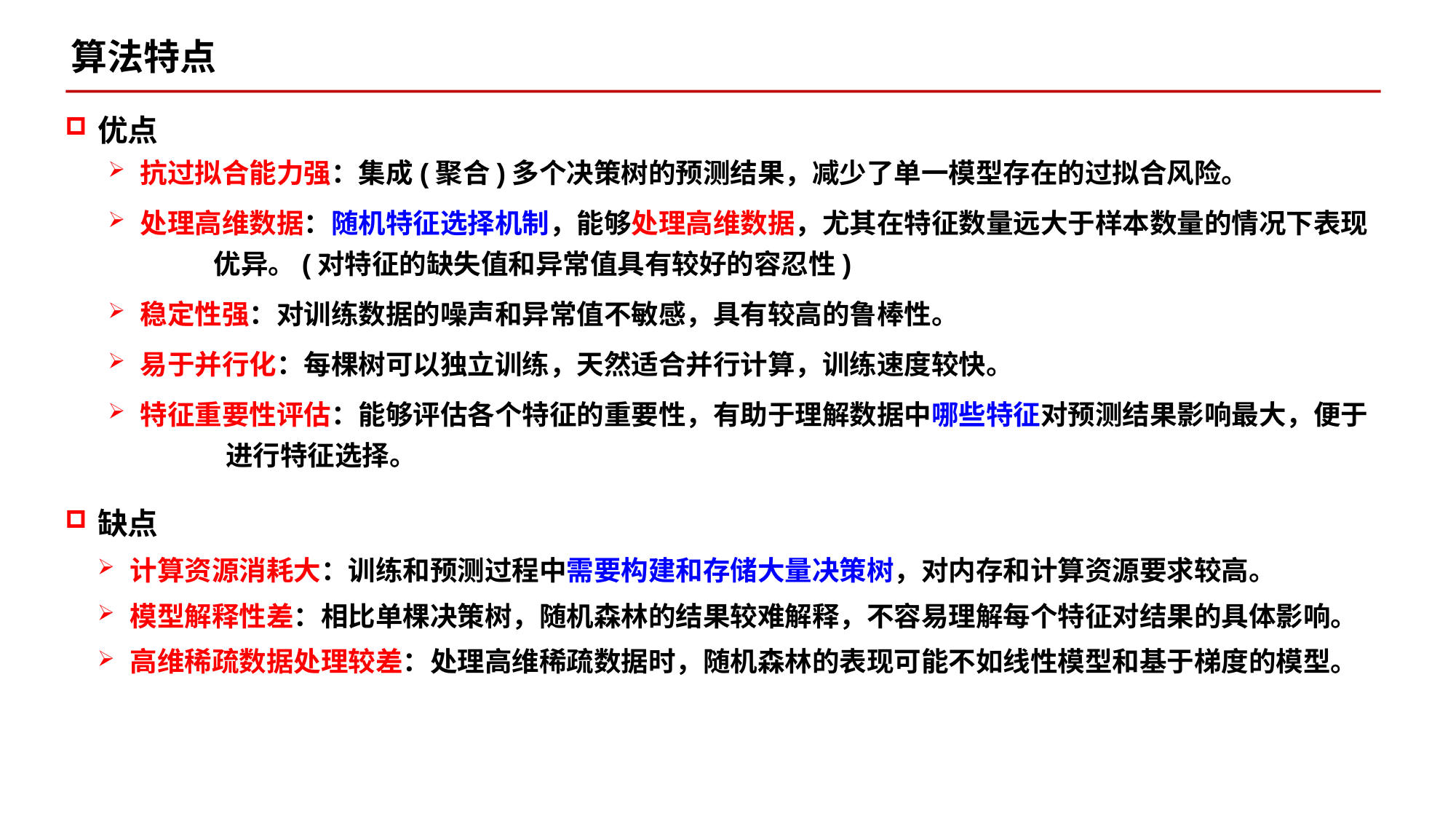

算法特点
优点
抗过拟合能力强：集成(聚合)多个决策树的预测结果，减少了单一模型存在的过拟合风险。
处理高维数据：随机特征选择机制，能够处理高维数据，尤其在特征数量远大于样本数量的情况下表现
                优异。(对特征的缺失值和异常值具有较好的容忍性)
稳定性强：对训练数据的噪声和异常值不敏感，具有较高的鲁棒性。
易于并行化：每棵树可以独立训练，天然适合并行计算，训练速度较快。
特征重要性评估：能够评估各个特征的重要性，有助于理解数据中哪些特征对预测结果影响最大，便于
                  进行特征选择。
缺点
计算资源消耗大：训练和预测过程中需要构建和存储大量决策树，对内存和计算资源要求较高。
模型解释性差：相比单棵决策树，随机森林的结果较难解释，不容易理解每个特征对结果的具体影响。
高维稀疏数据处理较差：处理高维稀疏数据时，随机森林的表现可能不如线性模型和基于梯度的模型。